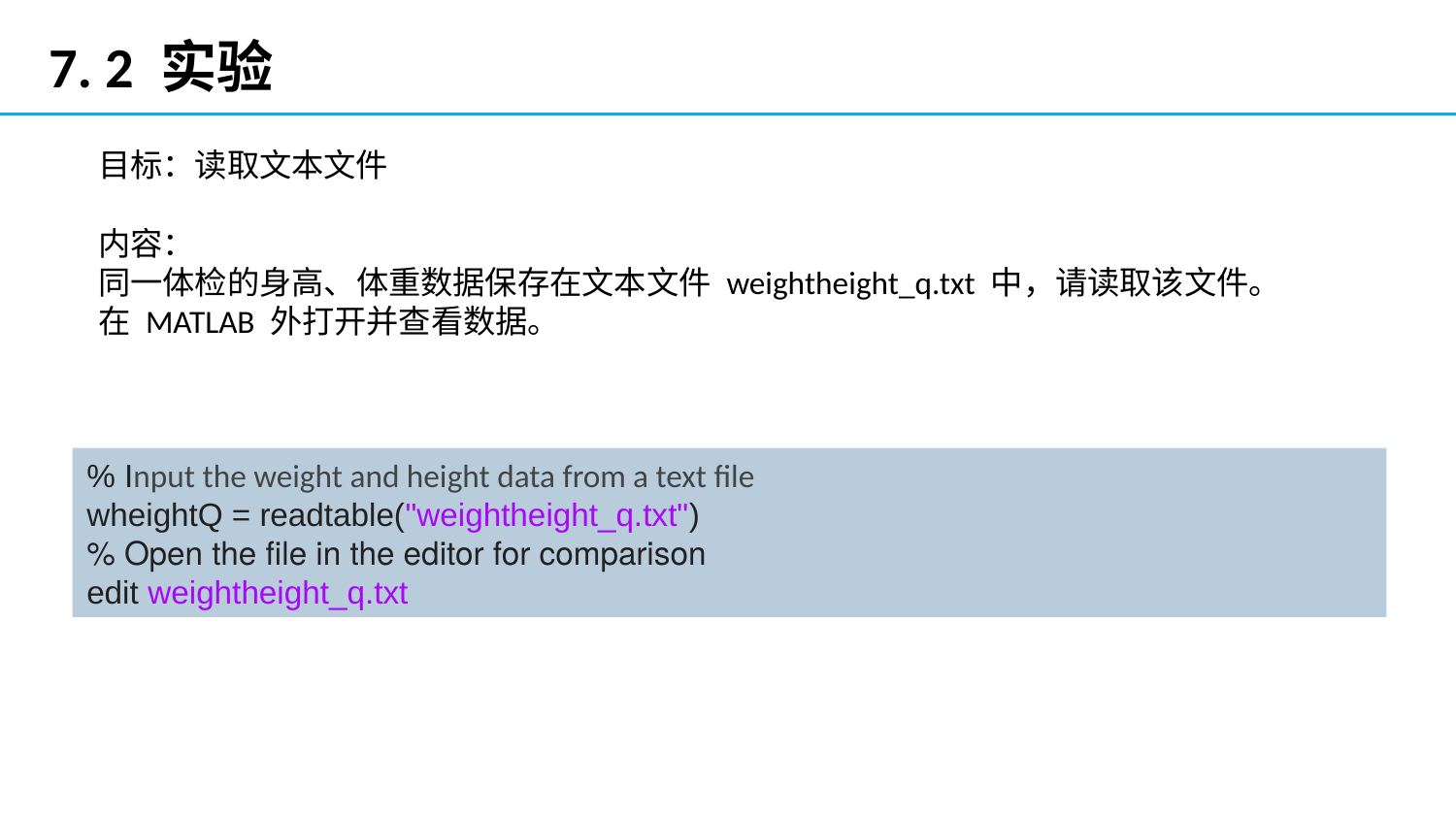

# 7. 2 实验
目标：读取文本文件
内容：
同一体检的身高、体重数据保存在文本文件 weightheight_q.txt 中，请读取该文件。
在 MATLAB 外打开并查看数据。
% Input the weight and height data from a text file
wheightQ = readtable("weightheight_q.txt")
% Open the file in the editor for comparison
edit weightheight_q.txt